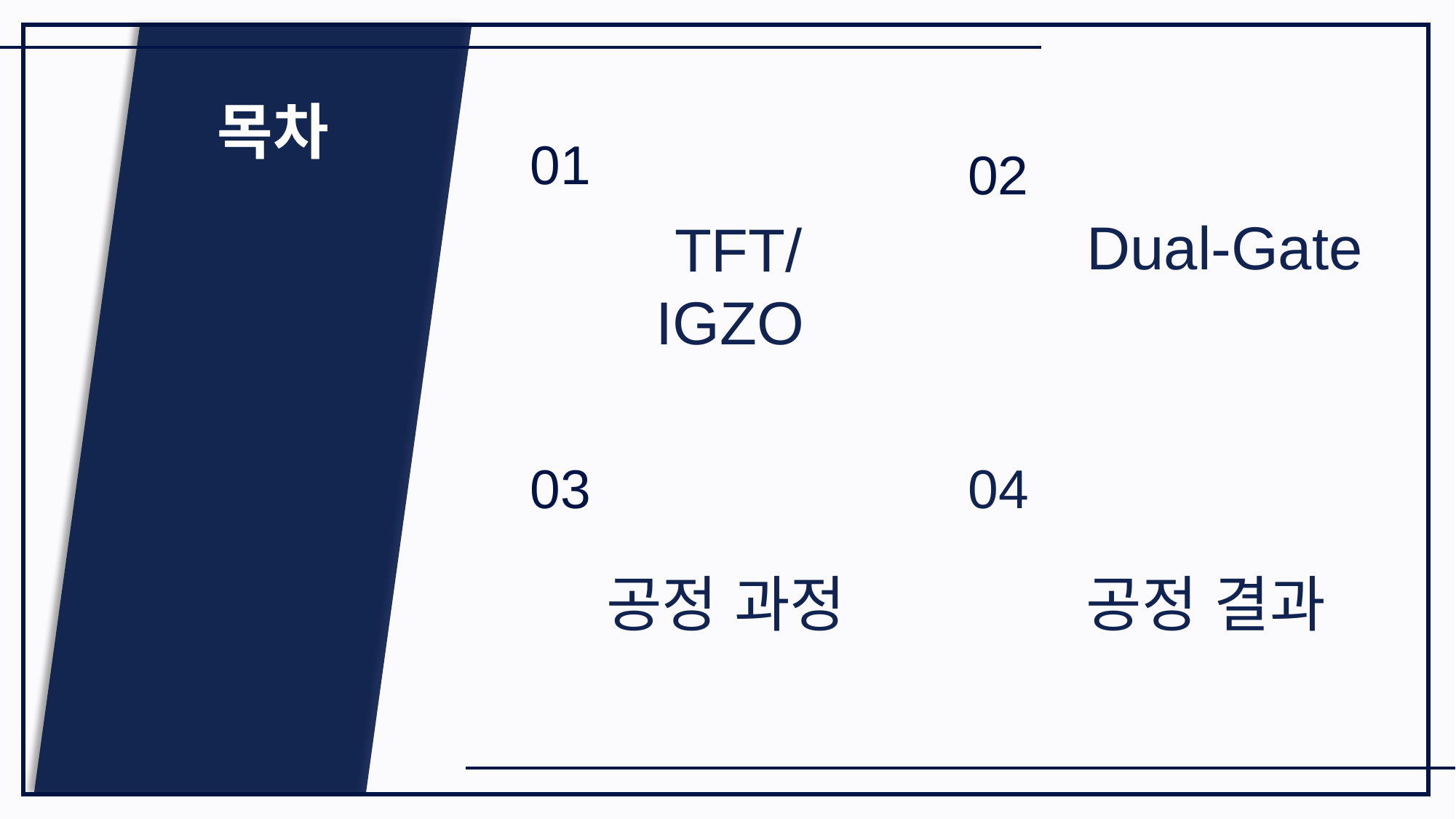

목차
01

02
Dual-Gate

 TFT/
IGZO
04
03
공정 결과
공정 과정